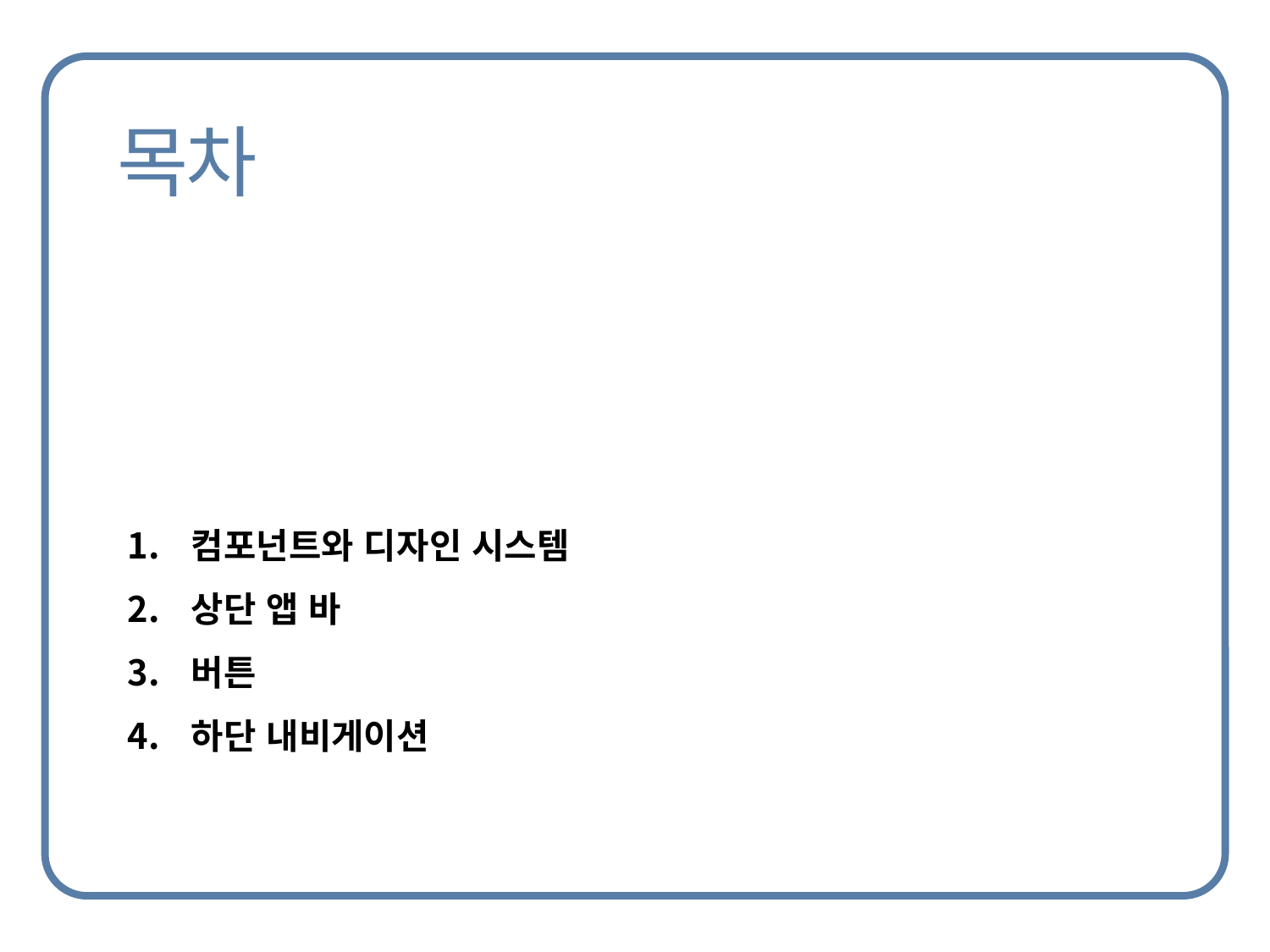

컴포넌트와 디자인 시스템
상단 앱 바
버튼
하단 내비게이션